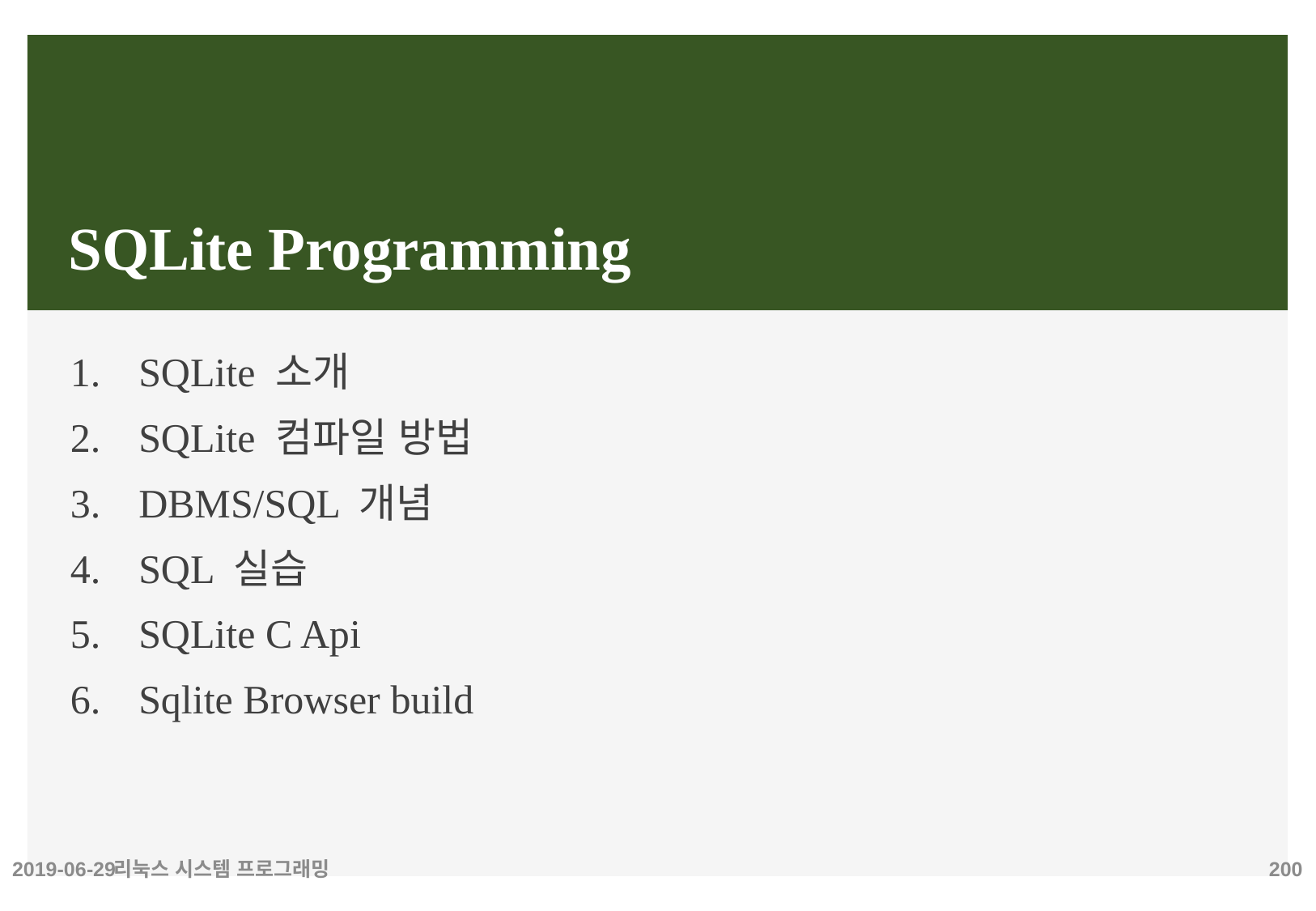

# SQLite Programming
SQLite 소개
SQLite 컴파일 방법
DBMS/SQL 개념
SQL 실습
SQLite C Api
Sqlite Browser build

2019-06-29
리눅스 시스템 프로그래밍
200